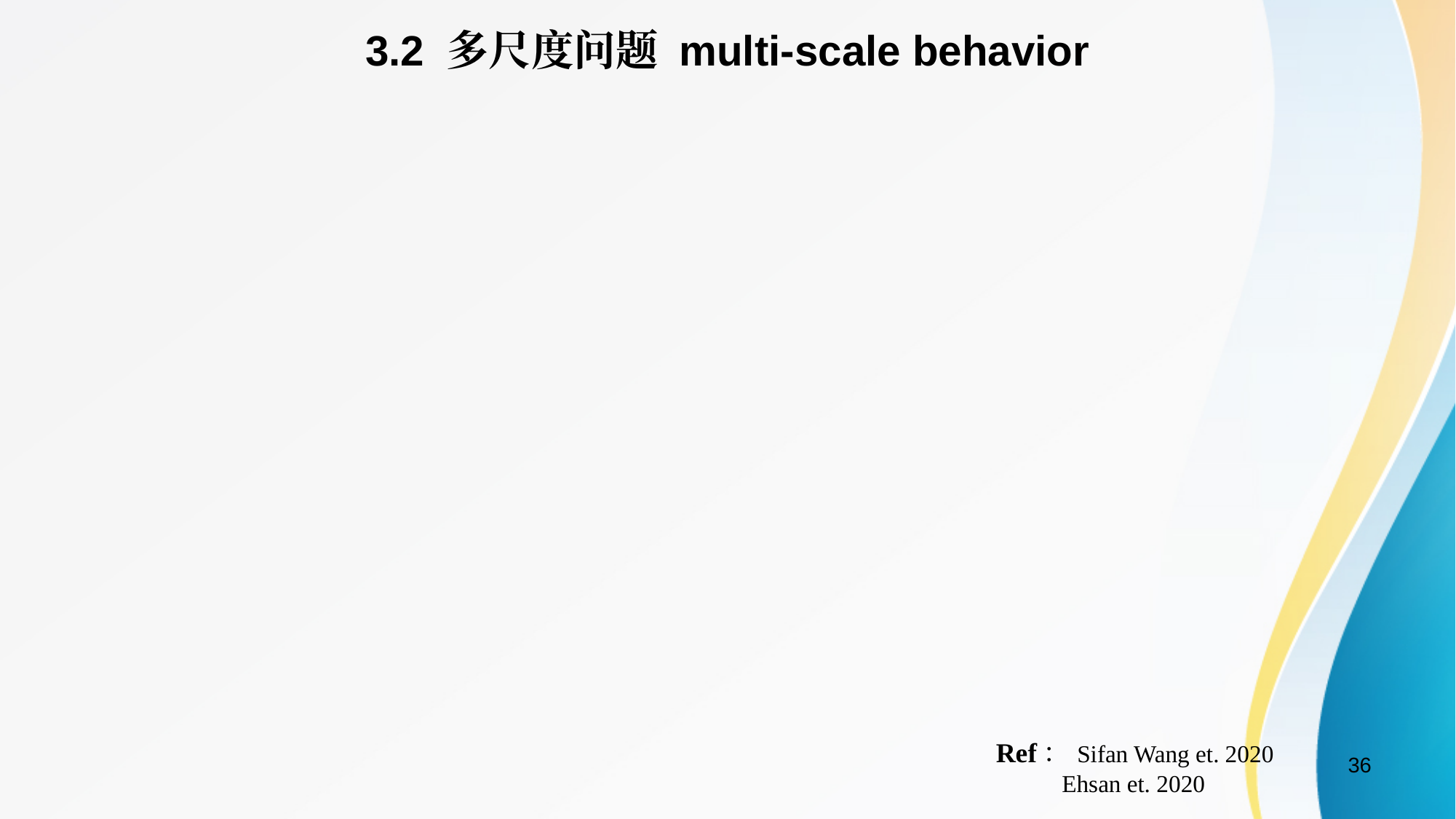

3.2 多尺度问题 multi-scale behavior
Ref：Sifan Wang et. 2020
           Ehsan et. 2020
36